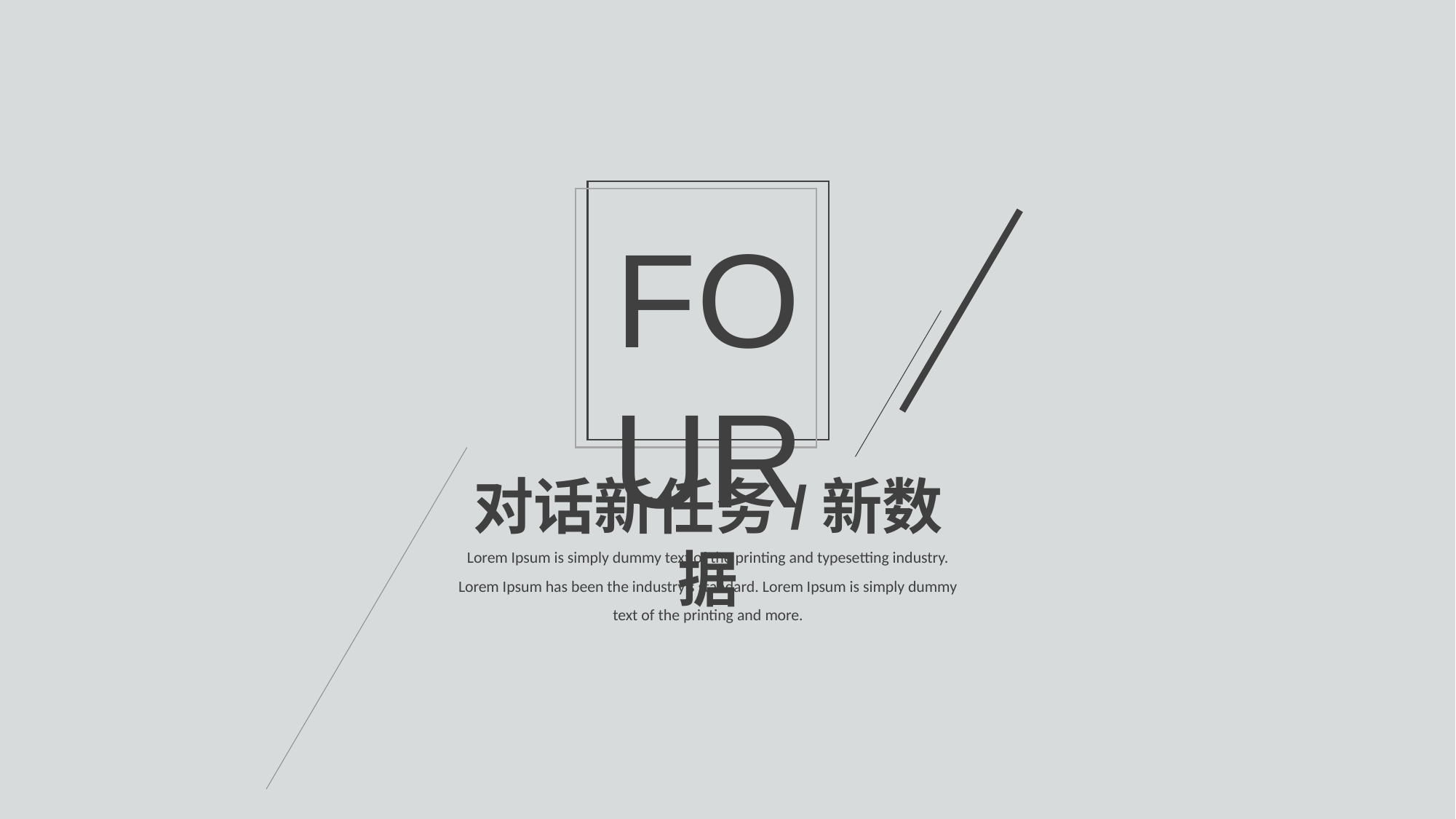

FOUR
对话新任务/新数据
Lorem Ipsum is simply dummy text of the printing and typesetting industry. Lorem Ipsum has been the industry's standard. Lorem Ipsum is simply dummy text of the printing and more.